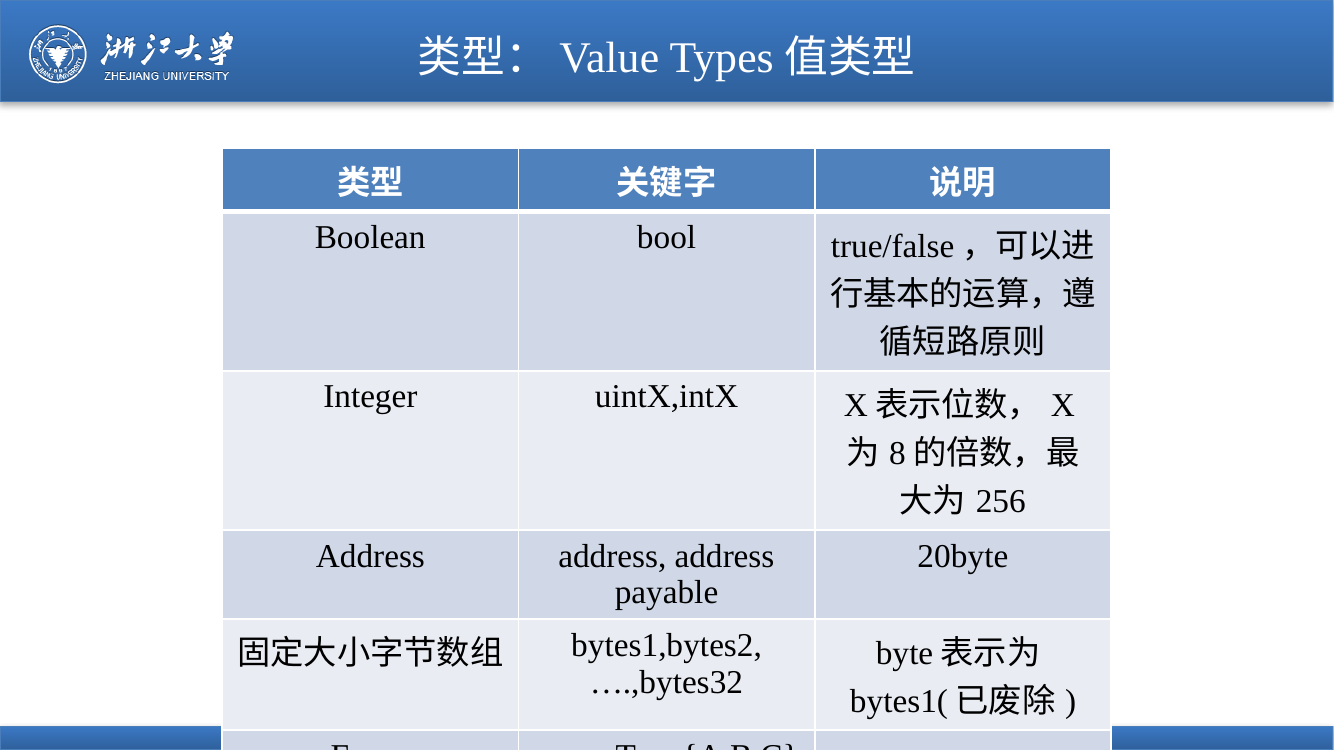

# 类型：Value Types值类型
| 类型 | 关键字 | 说明 |
| --- | --- | --- |
| Boolean | bool | true/false，可以进行基本的运算，遵循短路原则 |
| Integer | uintX,intX | X表示位数，X为8的倍数，最大为256 |
| Address | address, address payable | 20byte |
| 固定大小字节数组 | bytes1,bytes2,….,bytes32 | byte表示为bytes1(已废除) |
| Enum | enum Type{A,B,C} | - |